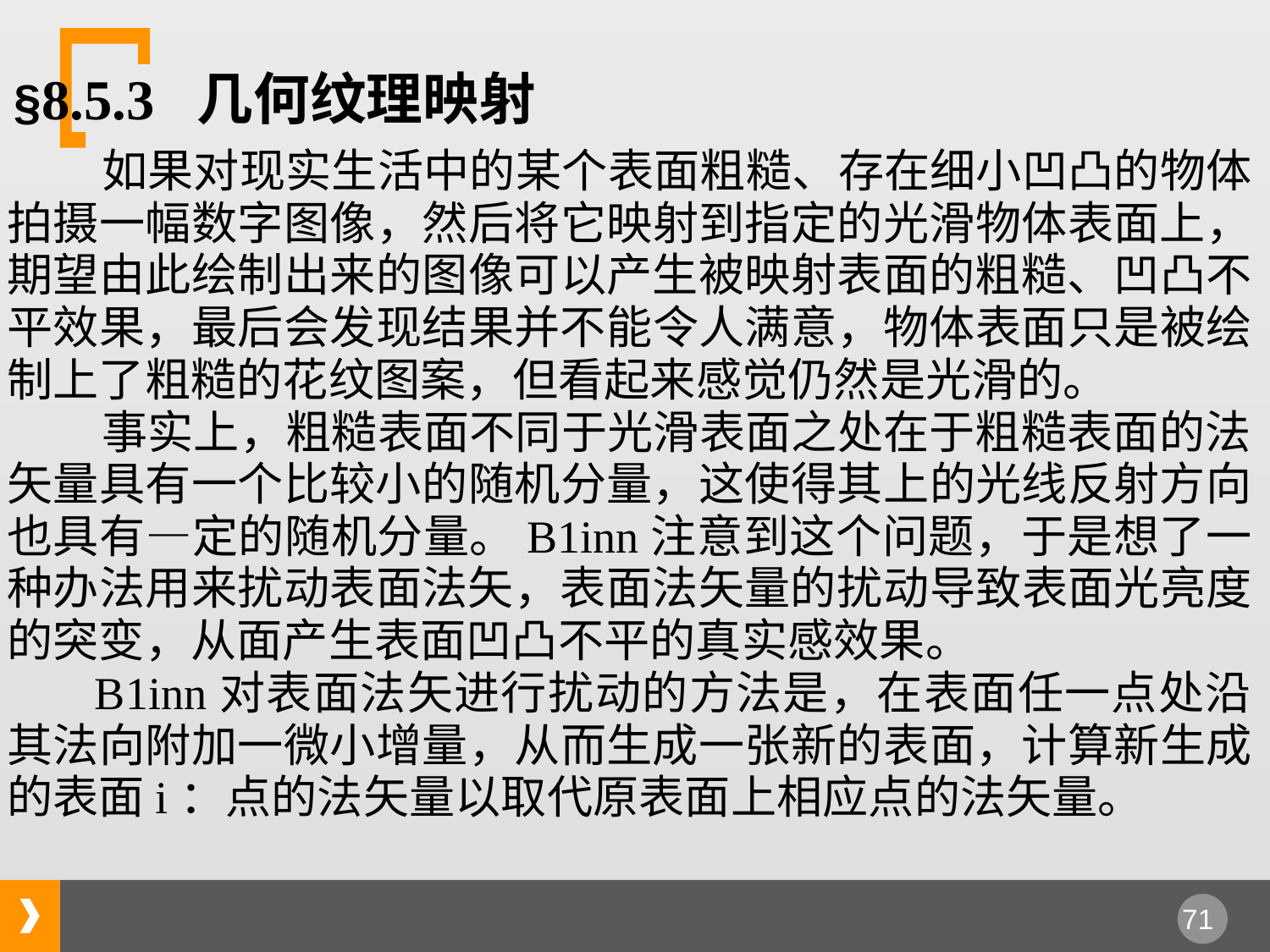

§8.5.3  几何纹理映射
        如果对现实生活中的某个表面粗糙、存在细小凹凸的物体拍摄一幅数字图像，然后将它映射到指定的光滑物体表面上，期望由此绘制出来的图像可以产生被映射表面的粗糙、凹凸不平效果，最后会发现结果并不能令人满意，物体表面只是被绘制上了粗糙的花纹图案，但看起来感觉仍然是光滑的。
        事实上，粗糙表面不同于光滑表面之处在于粗糙表面的法矢量具有一个比较小的随机分量，这使得其上的光线反射方向也具有—定的随机分量。B1inn注意到这个问题，于是想了一种办法用来扰动表面法矢，表面法矢量的扰动导致表面光亮度的突变，从面产生表面凹凸不平的真实感效果。
       B1inn对表面法矢进行扰动的方法是，在表面任一点处沿其法向附加一微小增量，从而生成一张新的表面，计算新生成的表面i：点的法矢量以取代原表面上相应点的法矢量。